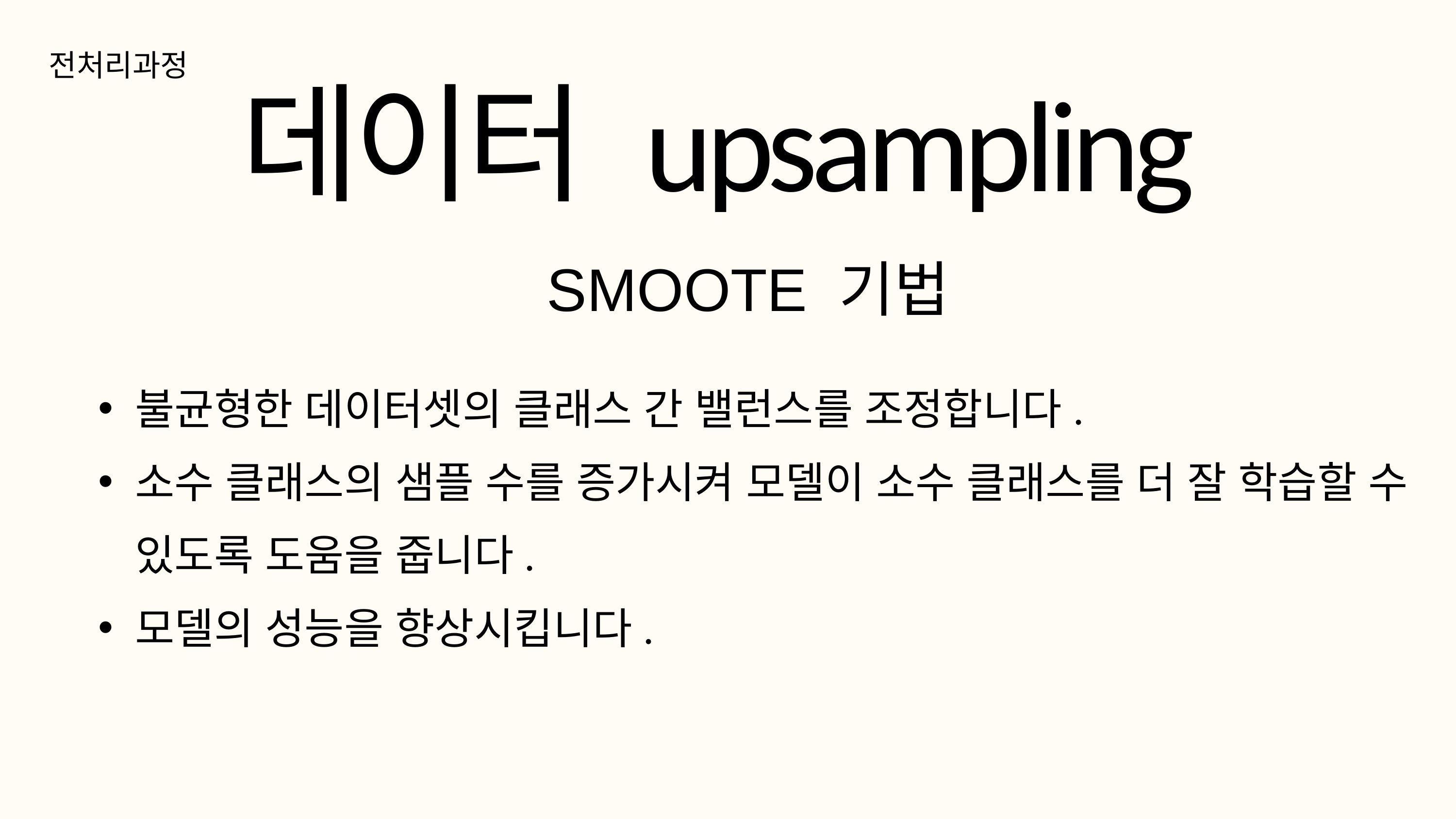

전처리과정
데이터 upsampling
SMOOTE 기법
불균형한 데이터셋의 클래스 간 밸런스를 조정합니다.
소수 클래스의 샘플 수를 증가시켜 모델이 소수 클래스를 더 잘 학습할 수 있도록 도움을 줍니다.
모델의 성능을 향상시킵니다.